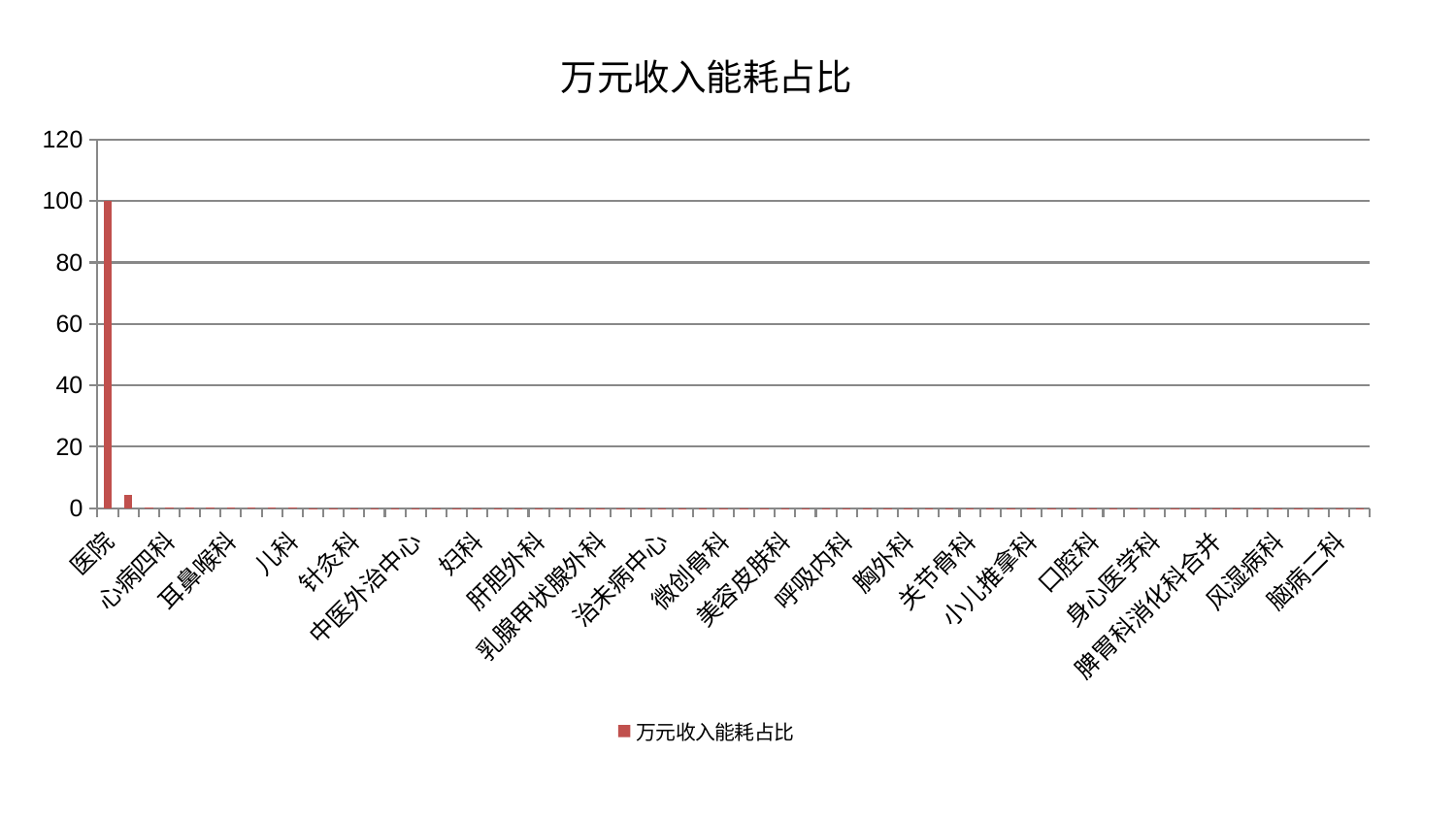

### Chart: 万元收入能耗占比

| Category | 万元收入能耗占比 |
|---|---|
| 医院 | 100.0 |
| 泌尿外科 | 4.257897748780511 |
| 周围血管科 | 0.40066220615079184 |
| 心病四科 | 0.3497575648191901 |
| 心病一科 | 0.331413364060324 |
| 骨科 | 0.20791805425074544 |
| 耳鼻喉科 | 0.13961944126825804 |
| 妇科妇二科合并 | 0.113804715842935 |
| 脑病一科 | 0.10606804976218033 |
| 儿科 | 0.1007031610668047 |
| 普通外科 | 0.08256979033565343 |
| 心病二科 | 0.06212391932134214 |
| 针灸科 | 0.05818627562916302 |
| 综合内科 | 0.05082231736722511 |
| 推拿科 | 0.047862853524717704 |
| 中医外治中心 | 0.04676765337419363 |
| 肾病科 | 0.04236456128907878 |
| 消化内科 | 0.04196243791092196 |
| 妇科 | 0.041103560638642025 |
| 重症医学科 | 0.037557332303468076 |
| 肛肠科 | 0.03422415784096693 |
| 肝胆外科 | 0.03408030742861782 |
| 心病三科 | 0.03187188899842953 |
| 显微骨科 | 0.03012472426225218 |
| 乳腺甲状腺外科 | 0.029565937024059685 |
| 妇二科 | 0.02662339603432046 |
| 脾胃病科 | 0.0257068454450828 |
| 治未病中心 | 0.023302592149466728 |
| 肿瘤内科 | 0.022139045129415245 |
| 创伤骨科 | 0.021533963899868936 |
| 微创骨科 | 0.021480226696616214 |
| 男科 | 0.02048811094492386 |
| 神经外科 | 0.02040426069595843 |
| 美容皮肤科 | 0.019638702469542028 |
| 肾脏内科 | 0.018345720601596643 |
| 眼科 | 0.017884463798927604 |
| 呼吸内科 | 0.017590829074530304 |
| 中医经典科 | 0.017318200927099004 |
| 内分泌科 | 0.01696802069148061 |
| 胸外科 | 0.016540702789772824 |
| 老年医学科 | 0.01569628708274231 |
| 运动损伤骨科 | 0.015085176792244831 |
| 关节骨科 | 0.014862070628010097 |
| 脑病三科 | 0.014750422554163633 |
| 心血管内科 | 0.01356828878356047 |
| 小儿推拿科 | 0.01311080211921852 |
| 康复科 | 0.013098421702367124 |
| 东区肾病科 | 0.013060190296241626 |
| 口腔科 | 0.012971721223277529 |
| 神经内科 | 0.012743350448607804 |
| 产科 | 0.012211900148153555 |
| 身心医学科 | 0.012122460667172394 |
| 肝病科 | 0.011953945887749026 |
| 皮肤科 | 0.011700266283685222 |
| 脾胃科消化科合并 | 0.011442433432321462 |
| 西区重症医学科 | 0.011435182193650372 |
| 东区重症医学科 | 0.011196247167103181 |
| 风湿病科 | 0.010690320186422967 |
| 血液科 | 0.010465145320437538 |
| 脊柱骨科 | 0.010272671077452633 |
| 脑病二科 | 0.010127799087576621 |
| 小儿骨科 | 0.010039811957386938 |
82